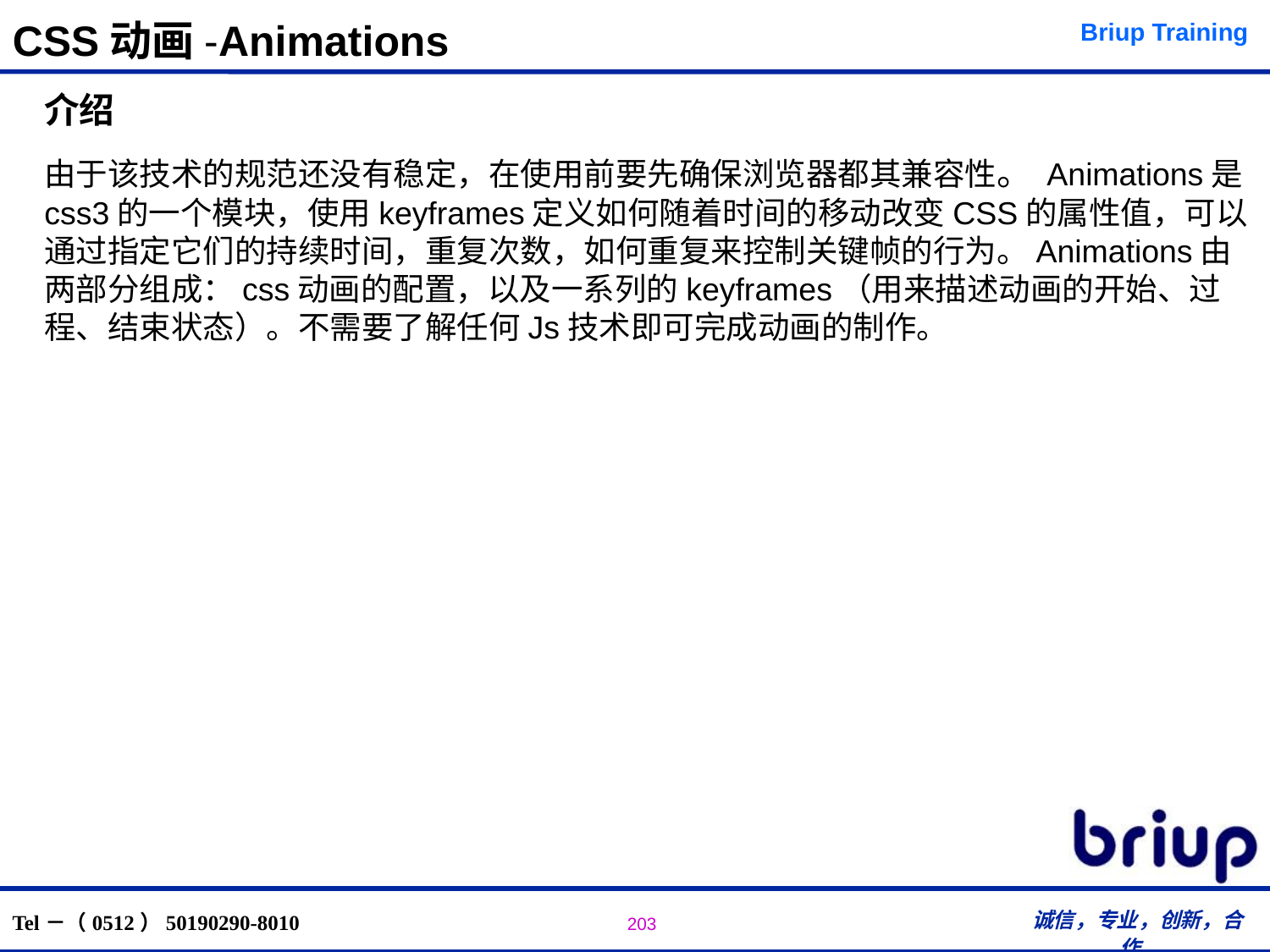

# CSS动画-Animations
介绍
由于该技术的规范还没有稳定，在使用前要先确保浏览器都其兼容性。 Animations是css3的一个模块，使用keyframes定义如何随着时间的移动改变CSS的属性值，可以通过指定它们的持续时间，重复次数，如何重复来控制关键帧的行为。Animations由两部分组成：css动画的配置，以及一系列的keyframes（用来描述动画的开始、过程、结束状态）。不需要了解任何Js技术即可完成动画的制作。